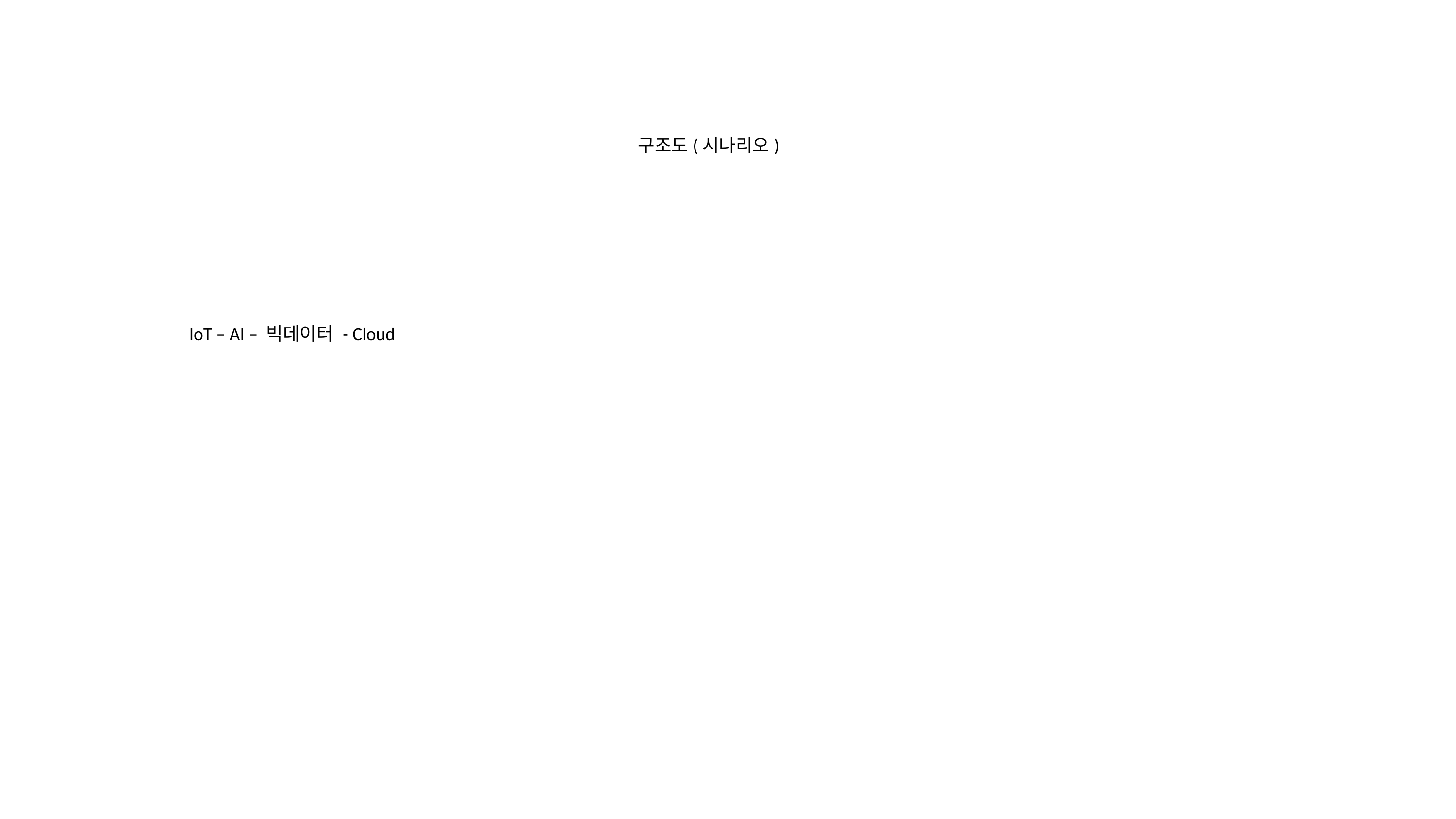

구조도(시나리오)
IoT – AI – 빅데이터 - Cloud